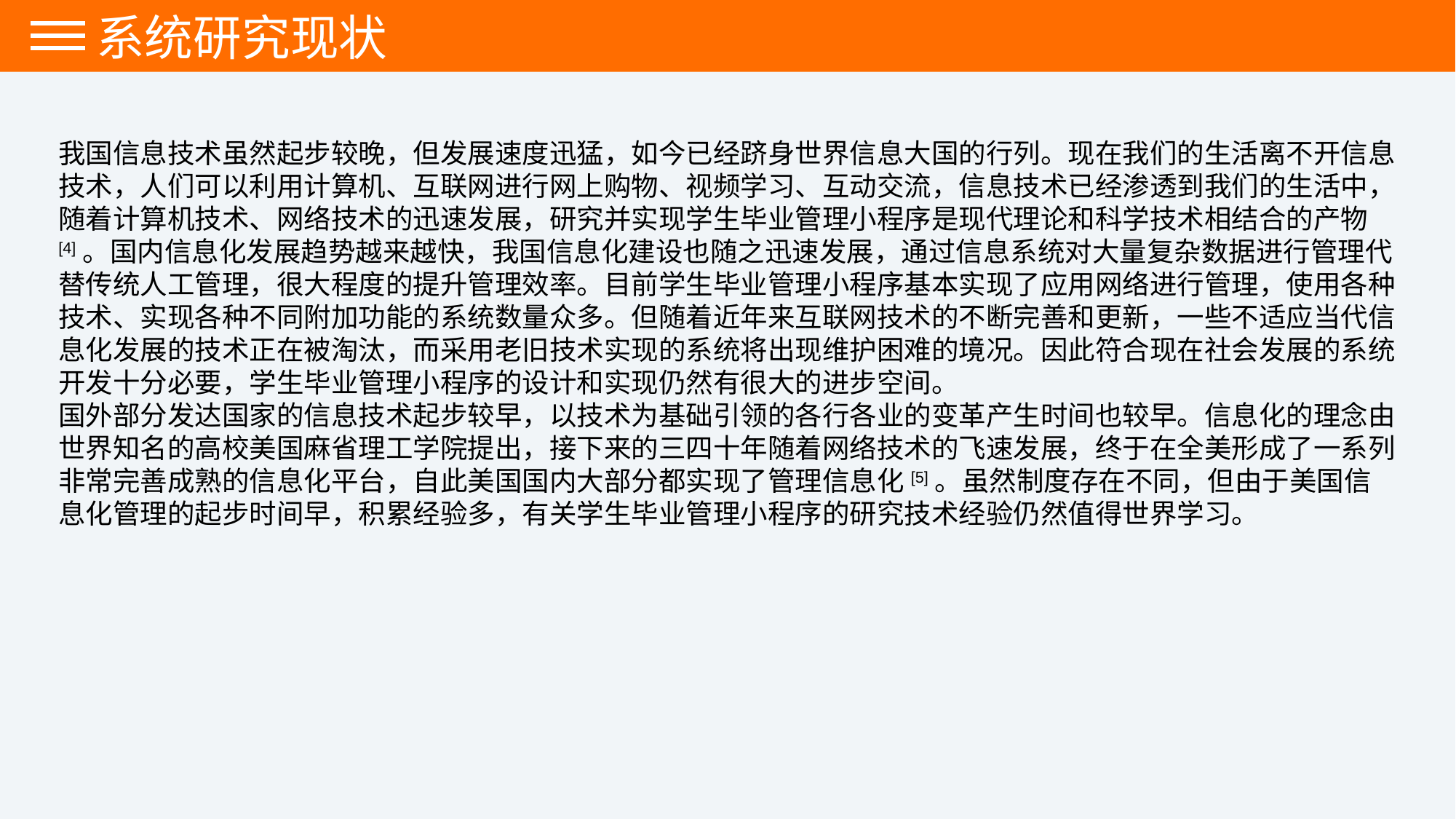

系统研究现状
我国信息技术虽然起步较晚，但发展速度迅猛，如今已经跻身世界信息大国的行列。现在我们的生活离不开信息技术，人们可以利用计算机、互联网进行网上购物、视频学习、互动交流，信息技术已经渗透到我们的生活中，随着计算机技术、网络技术的迅速发展，研究并实现学生毕业管理小程序是现代理论和科学技术相结合的产物[4]。国内信息化发展趋势越来越快，我国信息化建设也随之迅速发展，通过信息系统对大量复杂数据进行管理代替传统人工管理，很大程度的提升管理效率。目前学生毕业管理小程序基本实现了应用网络进行管理，使用各种技术、实现各种不同附加功能的系统数量众多。但随着近年来互联网技术的不断完善和更新，一些不适应当代信息化发展的技术正在被淘汰，而采用老旧技术实现的系统将出现维护困难的境况。因此符合现在社会发展的系统开发十分必要，学生毕业管理小程序的设计和实现仍然有很大的进步空间。
国外部分发达国家的信息技术起步较早，以技术为基础引领的各行各业的变革产生时间也较早。信息化的理念由世界知名的高校美国麻省理工学院提出，接下来的三四十年随着网络技术的飞速发展，终于在全美形成了一系列非常完善成熟的信息化平台，自此美国国内大部分都实现了管理信息化[5]。虽然制度存在不同，但由于美国信息化管理的起步时间早，积累经验多，有关学生毕业管理小程序的研究技术经验仍然值得世界学习。